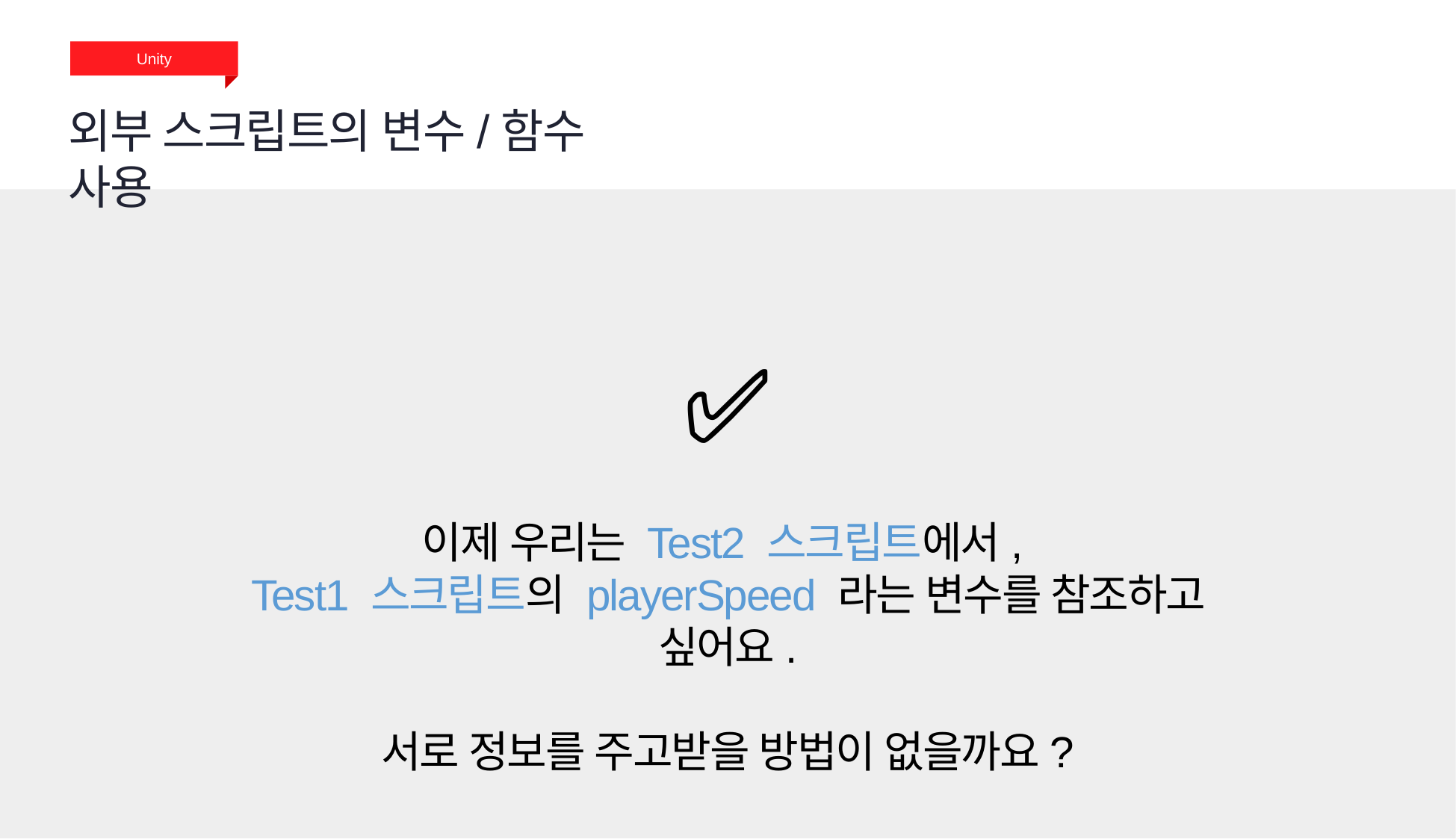

Unity

외부 스크립트의 변수/함수 사용

✅

이제 우리는 Test2 스크립트에서,
Test1 스크립트의 playerSpeed 라는 변수를 참조하고 싶어요.

서로 정보를 주고받을 방법이 없을까요?